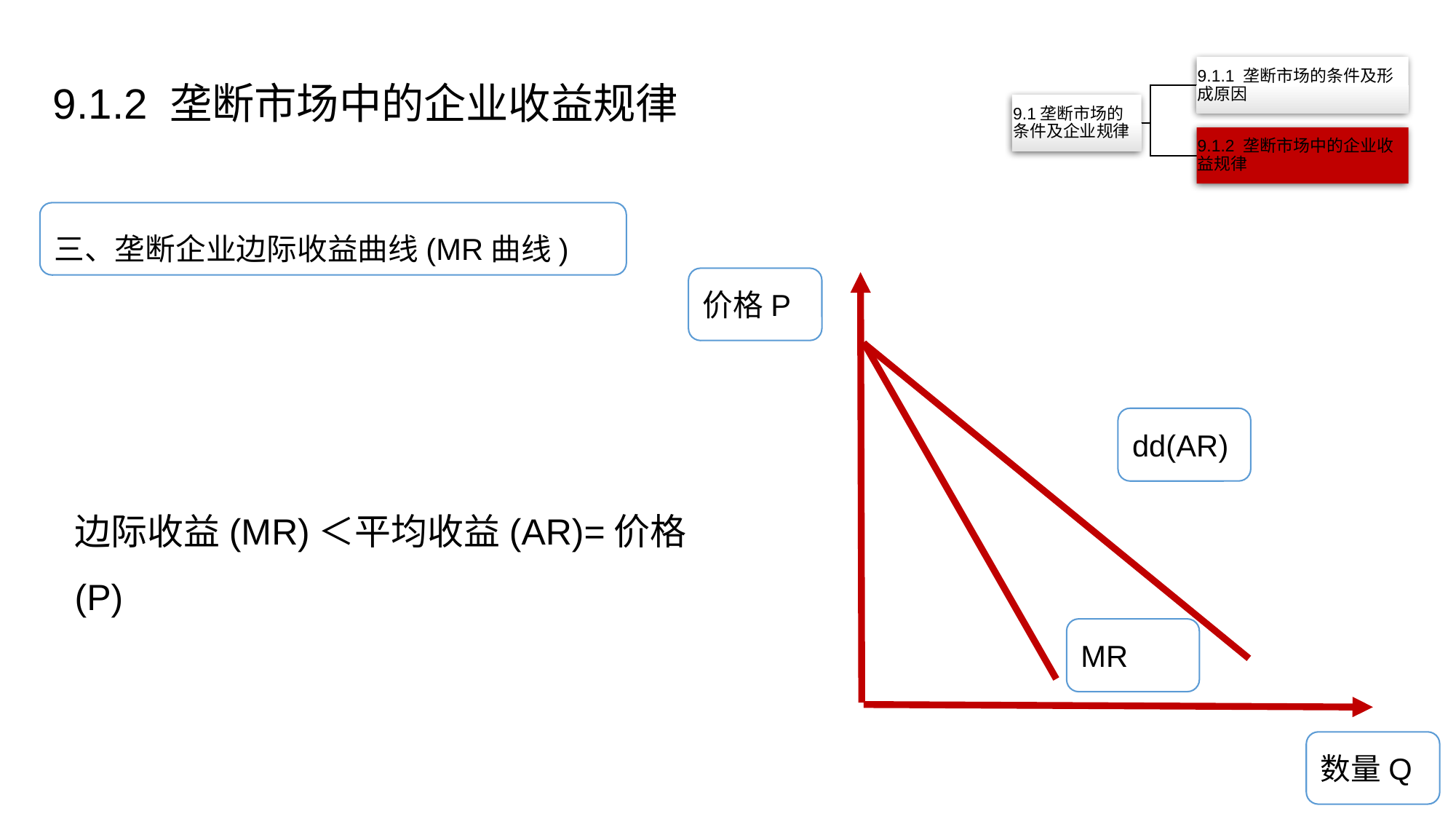

9.1垄断市场的条件及企业规律
9.1.1 垄断市场的条件及形成原因
9.1.2 垄断市场中的企业收益规律
9.1.2 垄断市场中的企业收益规律
三、垄断企业边际收益曲线(MR曲线)
价格P
dd(AR)
边际收益(MR)＜平均收益(AR)=价格(P)
MR
数量Q